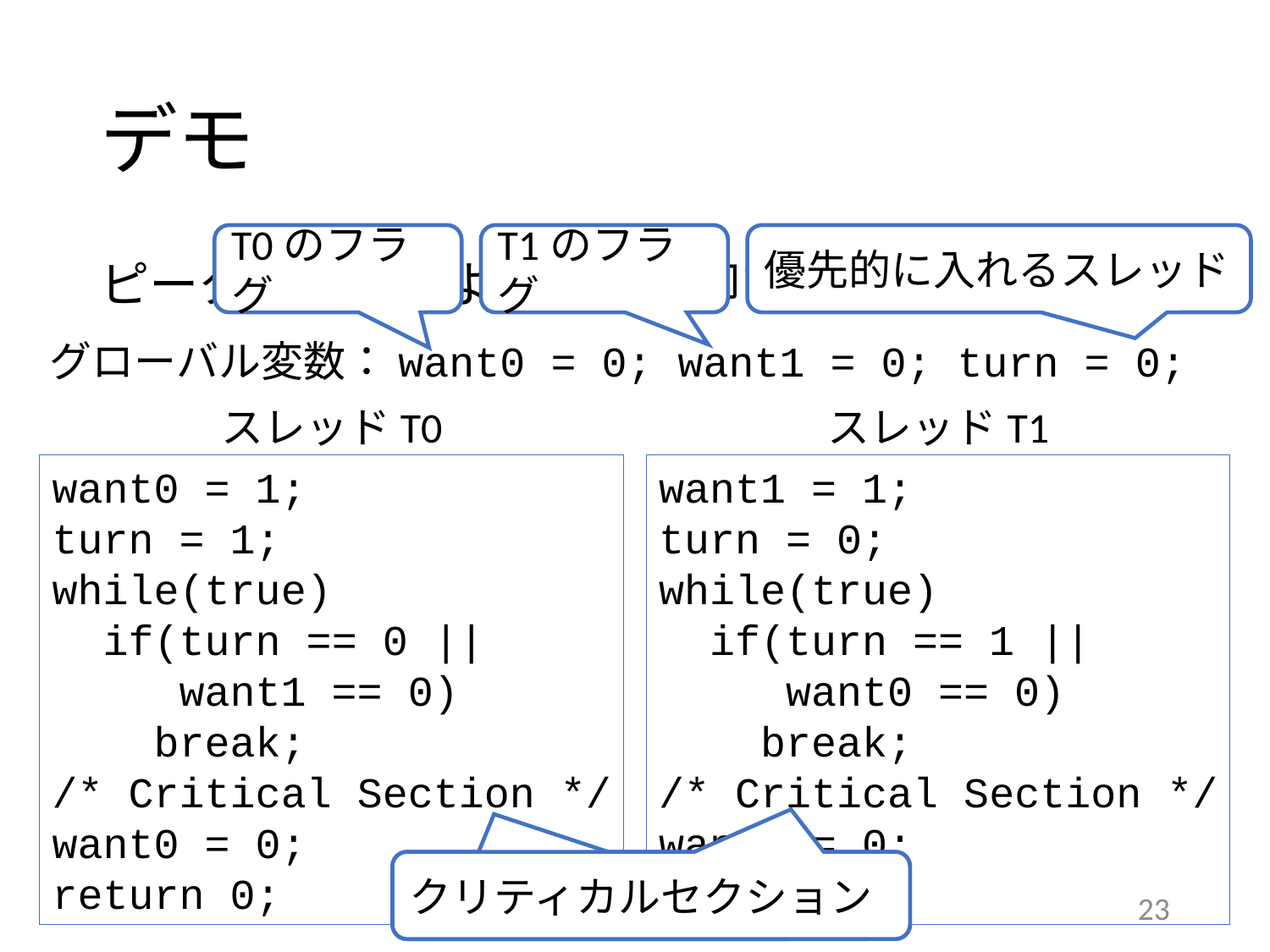

# デモ
T0のフラグ
T1のフラグ
優先的に入れるスレッド
ピーターソンによる排他制御プログラム
グローバル変数：want0 = 0; want1 = 0; turn = 0;
スレッドT0
スレッドT1
want0 = 1;
turn = 1;
while(true)
  if(turn == 0 ||
     want1 == 0)
    break;
/* Critical Section */
want0 = 0;
return 0;
want1 = 1;
turn = 0;
while(true)
  if(turn == 1 ||
     want0 == 0)
    break;
/* Critical Section */
want1 = 0;
return 0;
クリティカルセクション
クリティカルセクション
23